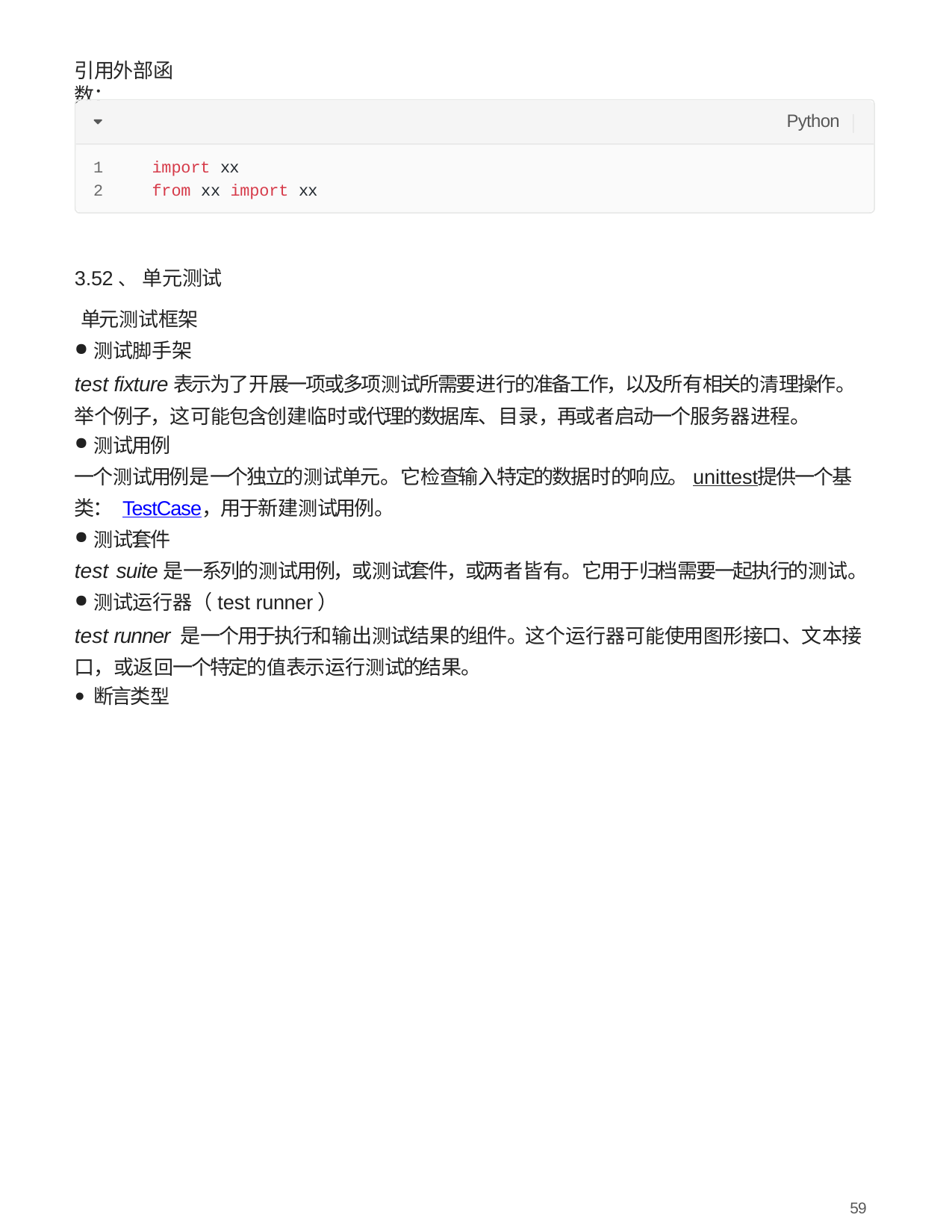

引⽤外部函数：

Python

1
2
import xx
from xx import xx
3.52、 单元测试
单元测试框架
测试脚⼿架
test fixture表示为了开展⼀项或多项测试所需要进⾏的准备⼯作，以及所有相关的清理操作。举个例⼦，这可能包含创建临时或代理的数据库、⽬录，再或者启动⼀个服务器进程。
测试⽤例
⼀个测试⽤例是⼀个独⽴的测试单元。它检查输⼊特定的数据时的响应。unittest提供⼀个基类： TestCase，⽤于新建测试⽤例。
测试套件
test suite是⼀系列的测试⽤例，或测试套件，或两者皆有。它⽤于归档需要⼀起执⾏的测试。
测试运⾏器（test runner）
test runner 是⼀个⽤于执⾏和输出测试结果的组件。这个运⾏器可能使⽤图形接⼝、⽂本接⼝，或返回⼀个特定的值表示运⾏测试的结果。
断⾔类型
59